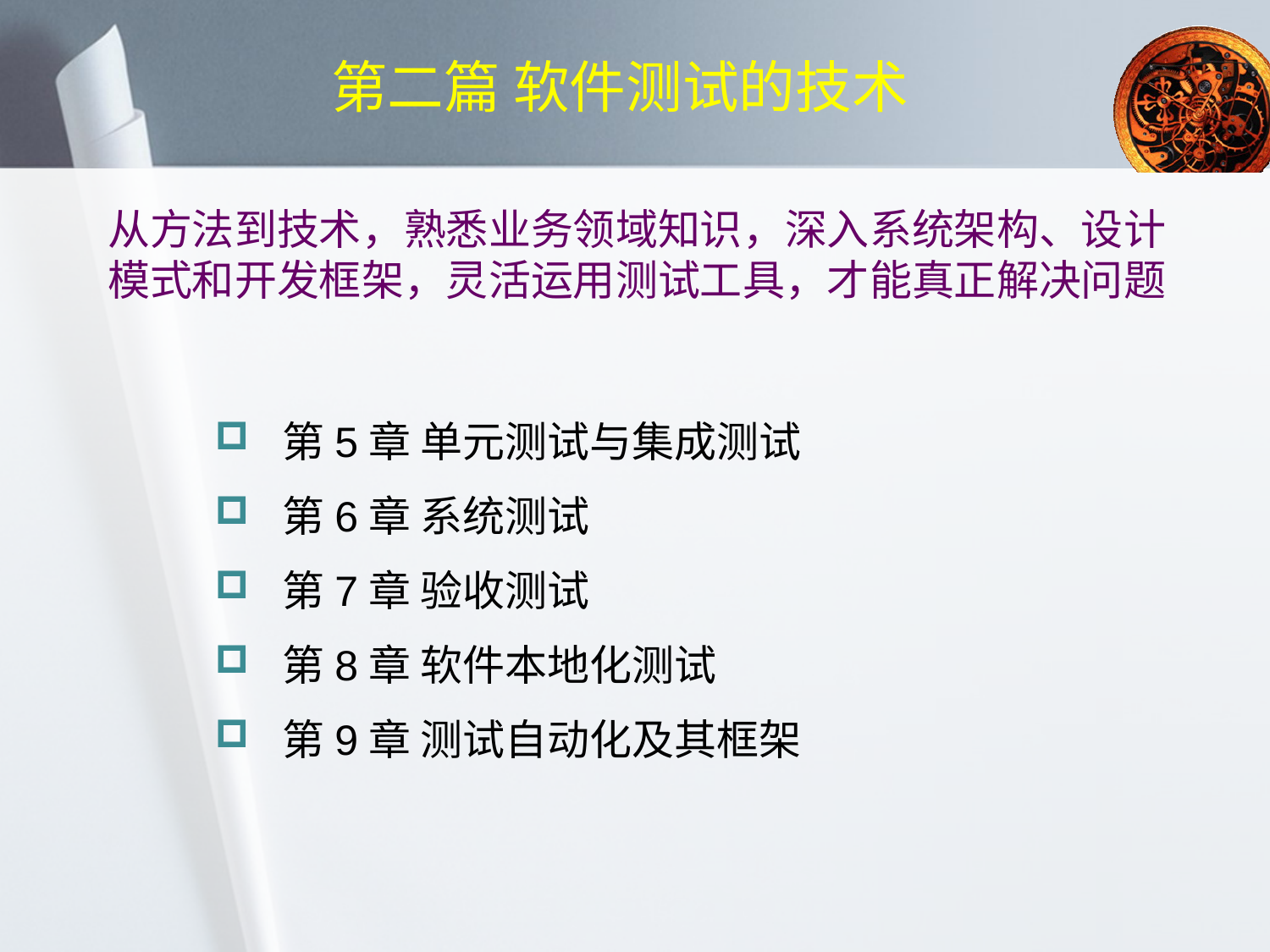

# 第二篇 软件测试的技术
从方法到技术，熟悉业务领域知识，深入系统架构、设计模式和开发框架，灵活运用测试工具，才能真正解决问题

 第5章 单元测试与集成测试
 第6章 系统测试
 第7章 验收测试
 第8章 软件本地化测试
 第9章 测试自动化及其框架